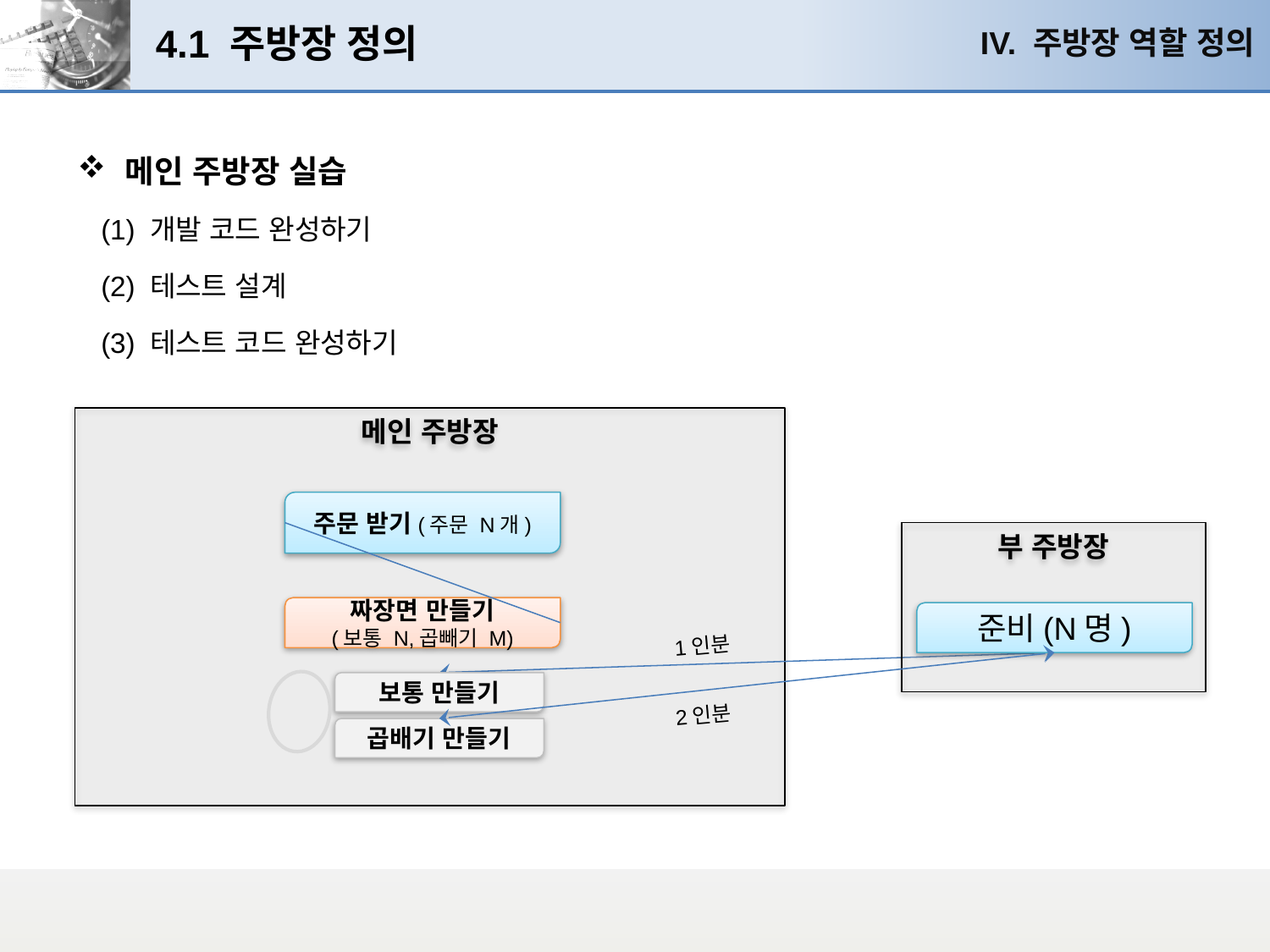

# 4.1 주방장 정의
IV. 주방장 역할 정의
메인 주방장 실습
   (1) 개발 코드 완성하기
   (2) 테스트 설계
   (3) 테스트 코드 완성하기
메인 주방장
주문 받기(주문 N개)
부 주방장
짜장면 만들기
(보통 N,곱빼기 M)
준비(N명)
1인분

보통 만들기
2인분
곱배기 만들기